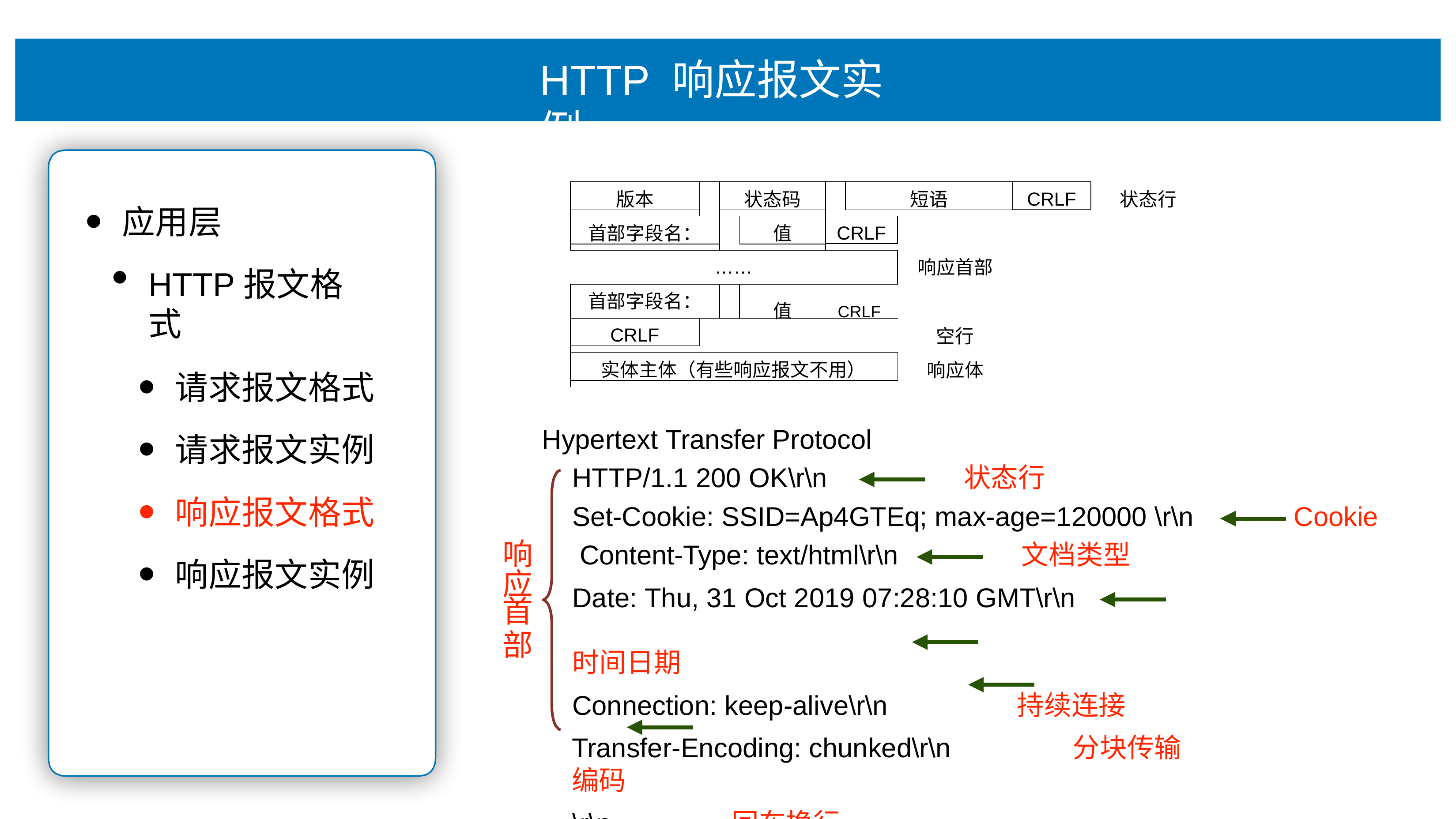

# HTTP 响应报⽂实例

版本
状态码
短语
CRLF
状态⾏
应⽤层
HTTP报⽂格式
请求报⽂格式
请求报⽂实例
响应报⽂格式
响应报⽂实例

⾸部字段名：
值
CRLF

……
响应⾸部

⾸部字段名：
值	CRLF

CRLF
空⾏
实体主体（有些响应报⽂不⽤）
响应体
Hypertext Transfer Protocol
HTTP/1.1 200 OK\r\n	状态⾏
Set-Cookie: SSID=Ap4GTEq; max-age=120000 \r\n  Content-Type: text/html\r\n	⽂档类型
Date: Thu, 31 Oct 2019 07:28:10 GMT\r\n	时间⽇期
Connection: keep-alive\r\n	持续连接
Transfer-Encoding: chunked\r\n	分块传输编码
\r\n	回⻋换⾏

Cookie

响 应
⾸
部